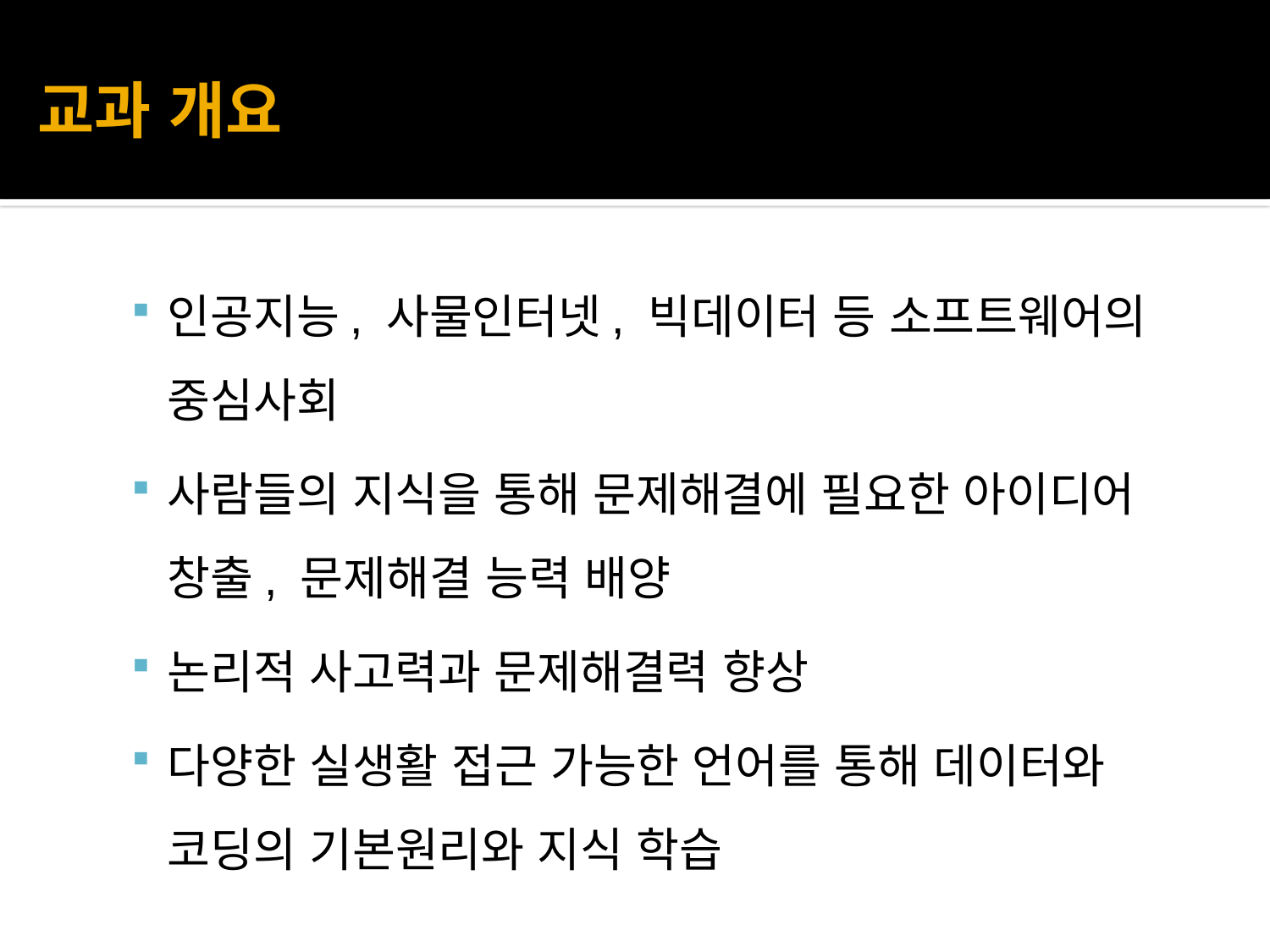

# 교과 개요
인공지능, 사물인터넷, 빅데이터 등 소프트웨어의 중심사회
사람들의 지식을 통해 문제해결에 필요한 아이디어 창출, 문제해결 능력 배양
논리적 사고력과 문제해결력 향상
다양한 실생활 접근 가능한 언어를 통해 데이터와 코딩의 기본원리와 지식 학습